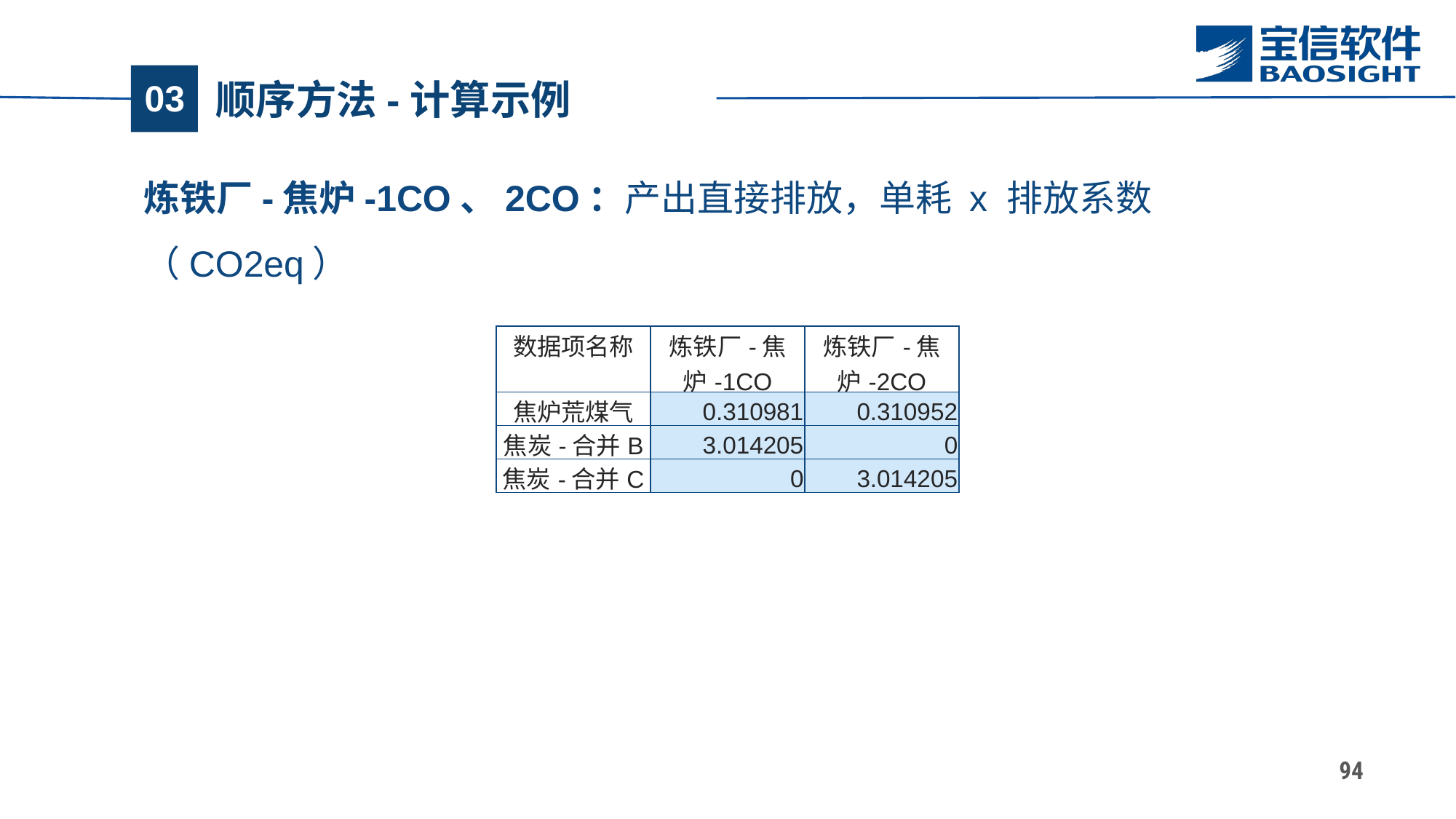

# 顺序方法-计算示例
03
炼铁厂-焦炉-1CO、2CO：产出直接排放，单耗 x 排放系数（CO2eq）
| 数据项名称 | 炼铁厂-焦炉-1CO | 炼铁厂-焦炉-2CO |
| --- | --- | --- |
| 焦炉荒煤气 | 0.310981 | 0.310952 |
| 焦炭-合并B | 3.014205 | 0 |
| 焦炭-合并C | 0 | 3.014205 |